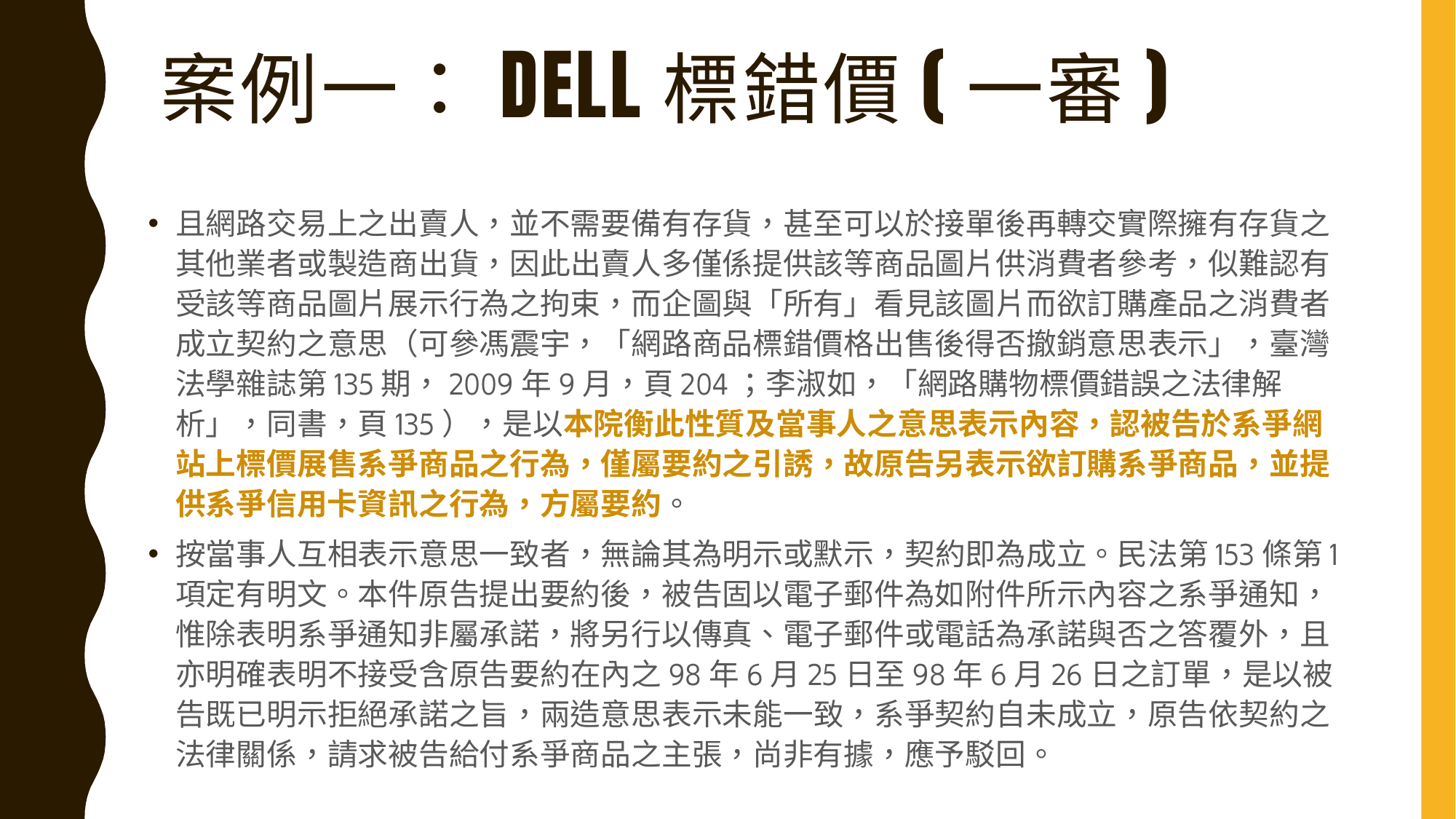

# 案例一：dell標錯價(一審)
且網路交易上之出賣人，並不需要備有存貨，甚至可以於接單後再轉交實際擁有存貨之其他業者或製造商出貨，因此出賣人多僅係提供該等商品圖片供消費者參考，似難認有受該等商品圖片展示行為之拘束，而企圖與「所有」看見該圖片而欲訂購產品之消費者成立契約之意思（可參馮震宇，「網路商品標錯價格出售後得否撤銷意思表示」，臺灣法學雜誌第135期，2009年9月，頁204；李淑如，「網路購物標價錯誤之法律解析」，同書，頁135），是以本院衡此性質及當事人之意思表示內容，認被告於系爭網站上標價展售系爭商品之行為，僅屬要約之引誘，故原告另表示欲訂購系爭商品，並提供系爭信用卡資訊之行為，方屬要約。
按當事人互相表示意思一致者，無論其為明示或默示，契約即為成立。民法第153條第1項定有明文。本件原告提出要約後，被告固以電子郵件為如附件所示內容之系爭通知，惟除表明系爭通知非屬承諾，將另行以傳真、電子郵件或電話為承諾與否之答覆外，且亦明確表明不接受含原告要約在內之98年6月25日至98年6月26日之訂單，是以被告既已明示拒絕承諾之旨，兩造意思表示未能一致，系爭契約自未成立，原告依契約之法律關係，請求被告給付系爭商品之主張，尚非有據，應予駁回。